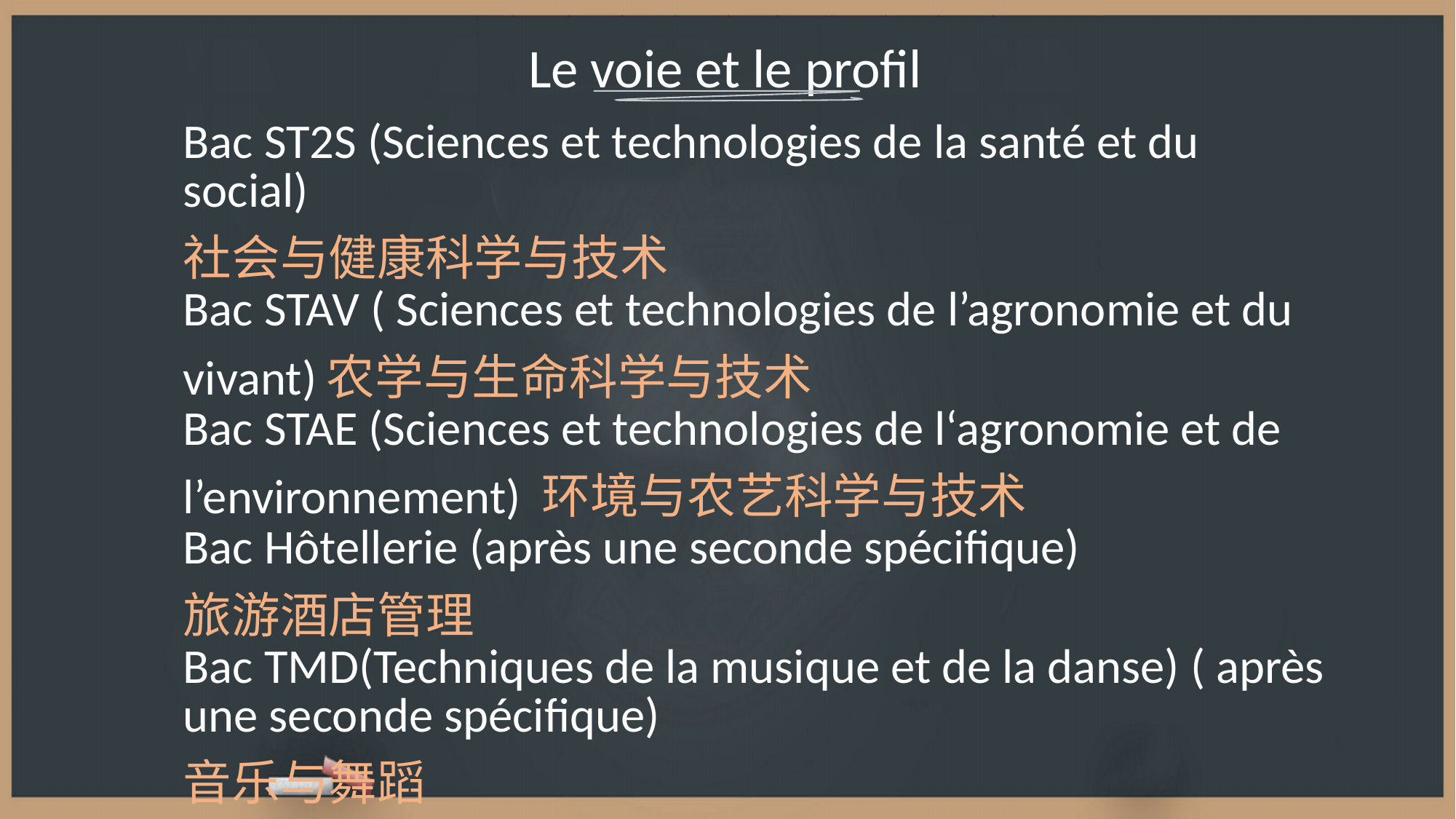

Le voie et le profil

| Bac ST2S (Sciences et technologies de la santé et du social) 社会与健康科学与技术 Bac STAV ( Sciences et technologies de l’agronomie et du vivant)农学与生命科学与技术 Bac STAE (Sciences et technologies de l‘agronomie et de l’environnement) 环境与农艺科学与技术 Bac Hôtellerie (après une seconde spécifique) 旅游酒店管理 Bac TMD(Techniques de la musique et de la danse) ( après une seconde spécifique) 音乐与舞蹈 |
| --- |
|  |
| --- |
|  |
| --- |
|  |
| --- |
|  |
| --- |
|  |
| --- |
|  |
| --- |